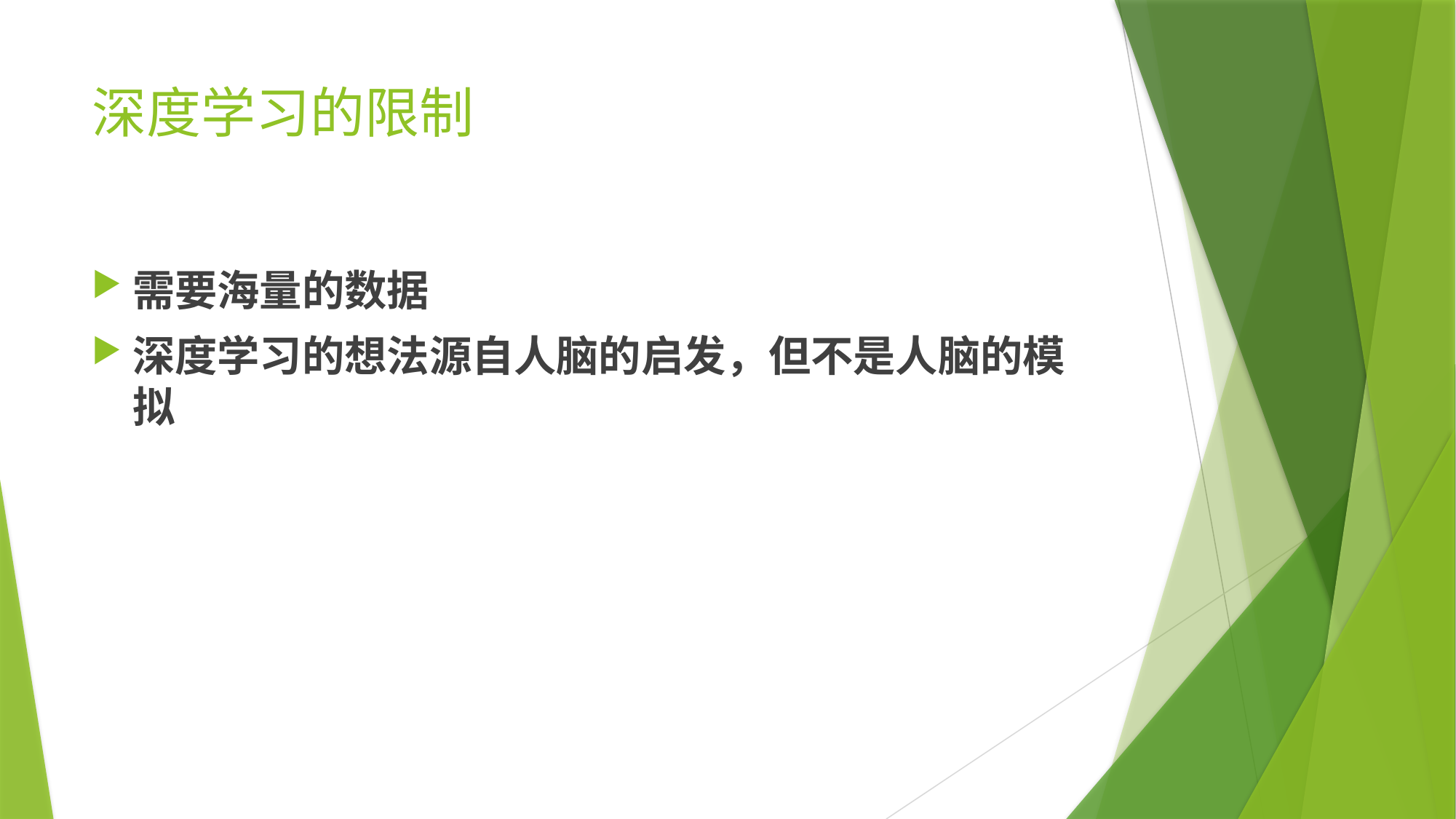

# 深度学习的限制
需要海量的数据
深度学习的想法源自人脑的启发，但不是人脑的模拟